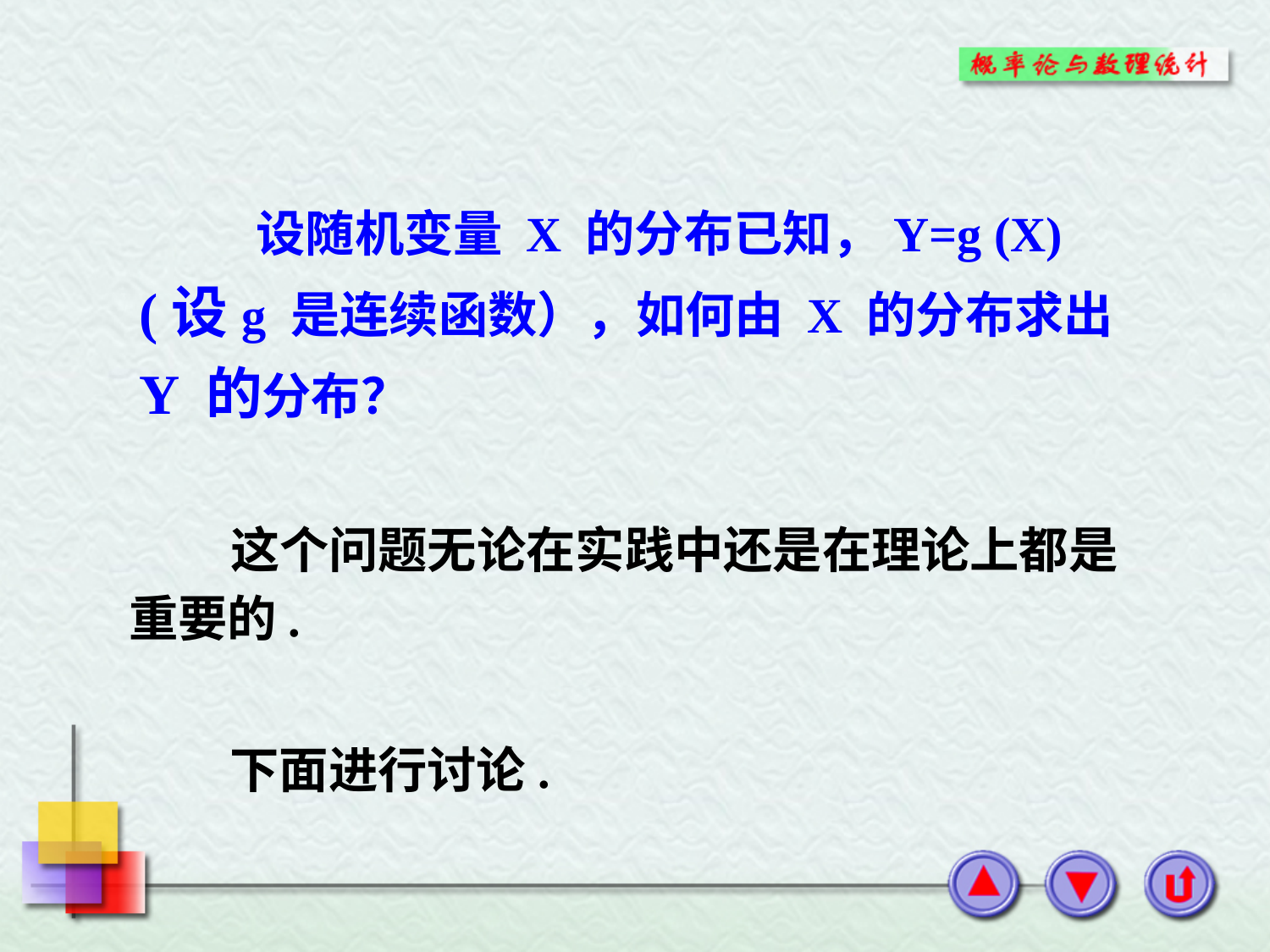

设随机变量 X 的分布已知，Y=g (X) (设g 是连续函数），如何由 X 的分布求出 Y 的分布？
        这个问题无论在实践中还是在理论上都是重要的.
下面进行讨论.